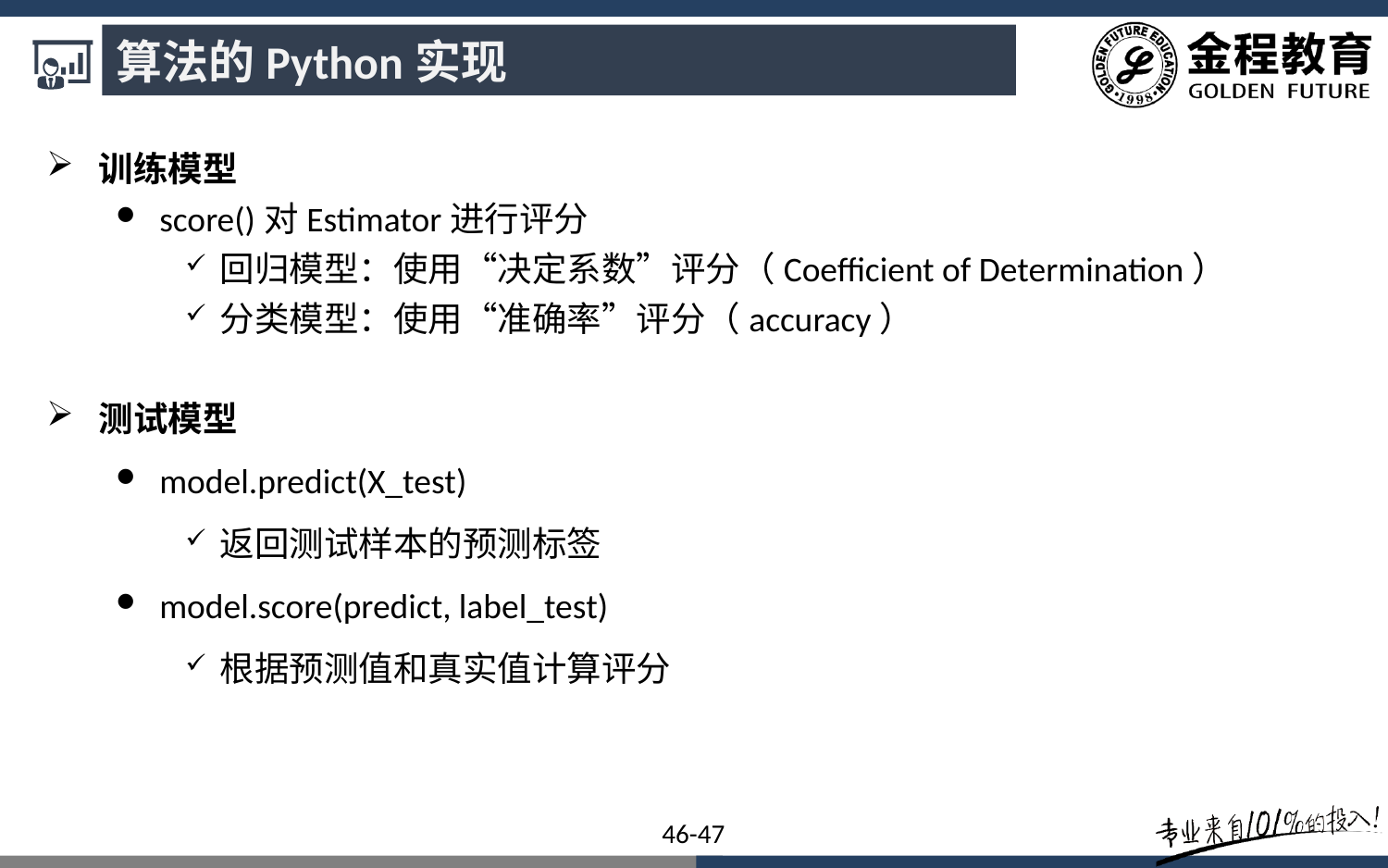

算法的Python实现
训练模型
score()对Estimator进行评分
回归模型：使用“决定系数”评分（Coefficient of Determination）
分类模型：使用“准确率”评分（accuracy）

测试模型
model.predict(X_test)
返回测试样本的预测标签
model.score(predict, label_test)
根据预测值和真实值计算评分